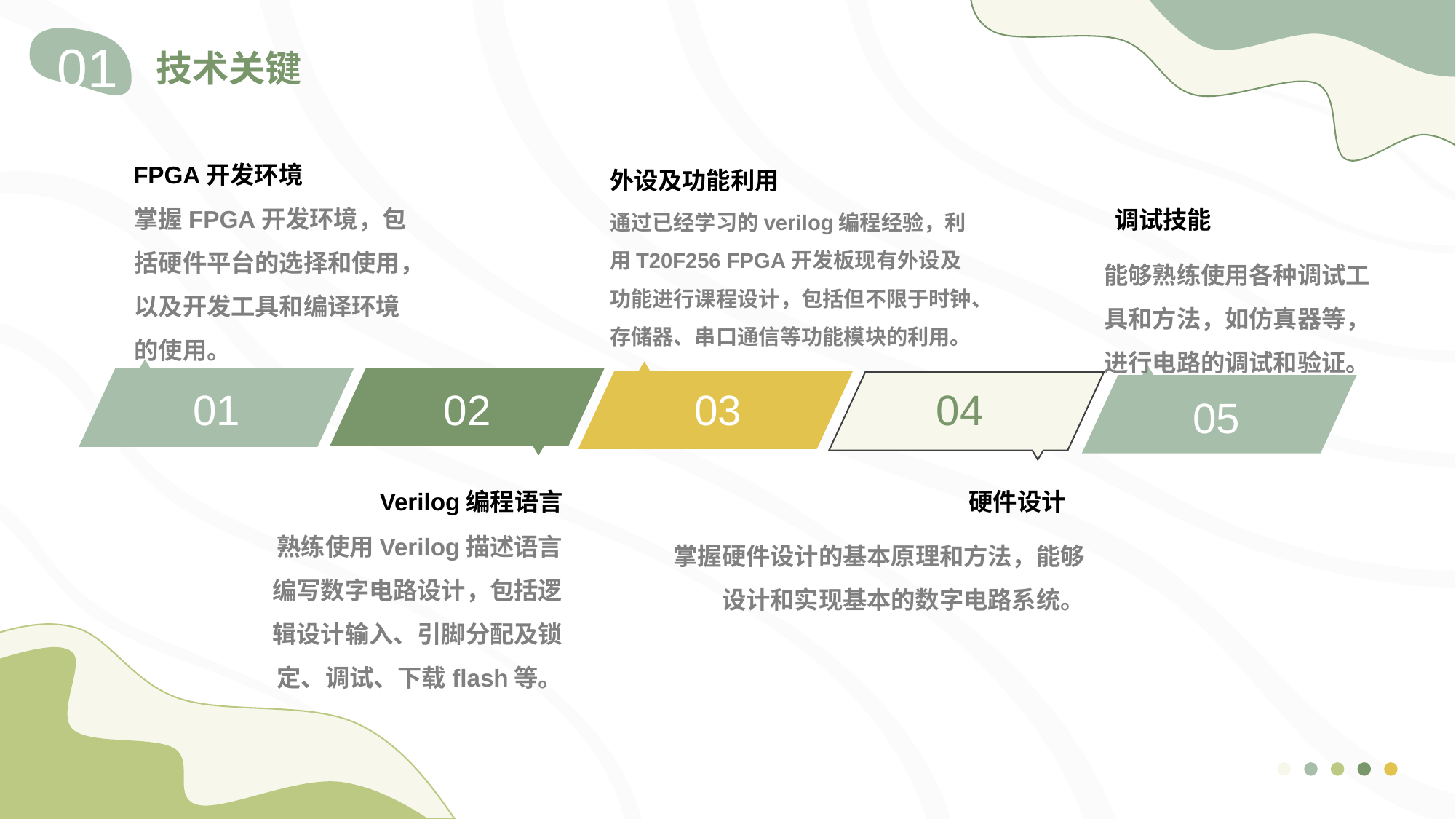

01
技术关键
 FPGA开发环境
掌握FPGA开发环境，包括硬件平台的选择和使用，以及开发工具和编译环境的使用。
外设及功能利用
通过已经学习的verilog编程经验，利用T20F256 FPGA开发板现有外设及功能进行课程设计，包括但不限于时钟、存储器、串口通信等功能模块的利用。
调试技能
能够熟练使用各种调试工具和方法，如仿真器等，进行电路的调试和验证。

01
02
03
04

05
Verilog编程语言
熟练使用Verilog描述语言编写数字电路设计，包括逻辑设计输入、引脚分配及锁定、调试、下载flash等。
 硬件设计
掌握硬件设计的基本原理和方法，能够设计和实现基本的数字电路系统。